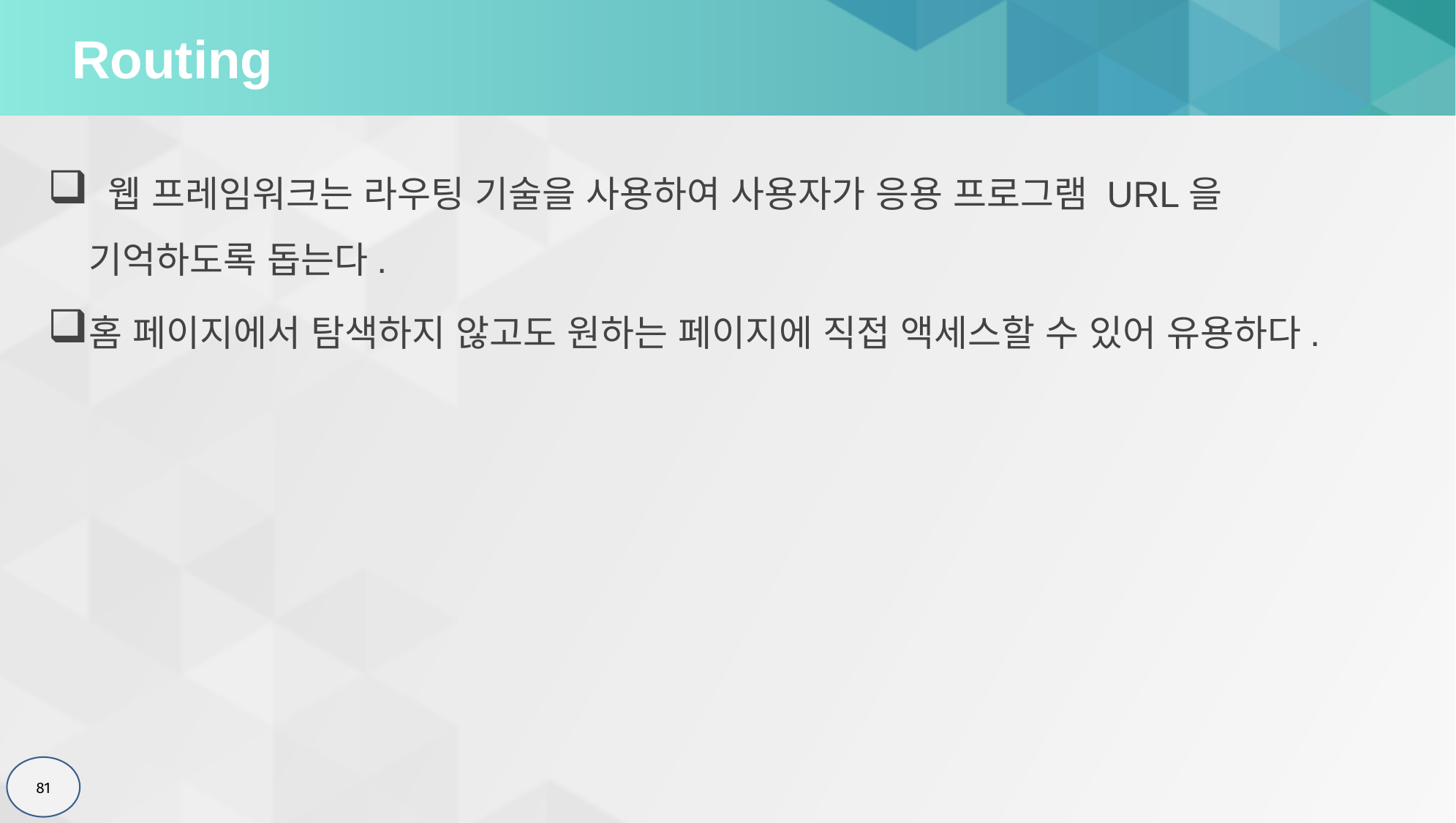

# Routing
 웹 프레임워크는 라우팅 기술을 사용하여 사용자가 응용 프로그램 URL을 기억하도록 돕는다.
홈 페이지에서 탐색하지 않고도 원하는 페이지에 직접 액세스할 수 있어 유용하다.